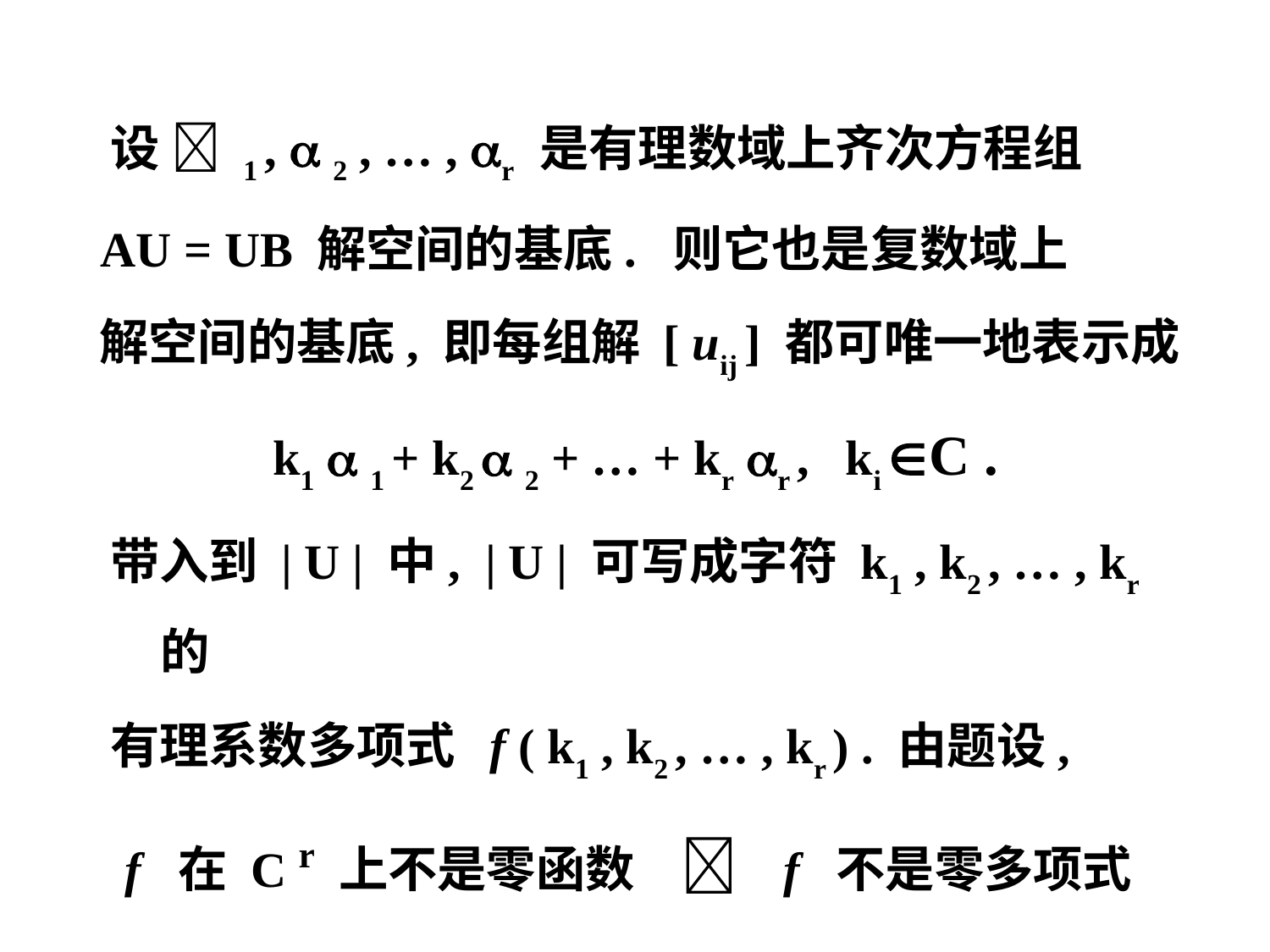

设 α 1 , α 2 , … , αr  是有理数域上齐次方程组
  AU = UB 解空间的基底.  则它也是复数域上
 解空间的基底, 即每组解 [ uij ] 都可唯一地表示成
                k1 α 1 + k2 α 2 + … + kr αr ,   ki ∈C .
  带入到 | U | 中,  | U | 可写成字符 k1 , k2 , … , kr 的
  有理系数多项式  f ( k1 , k2 , … , kr ) . 由题设,
    f  在 C r 上不是零函数    ⇒   f  不是零多项式
           ⇒   f  在 Q r 上不是零函数